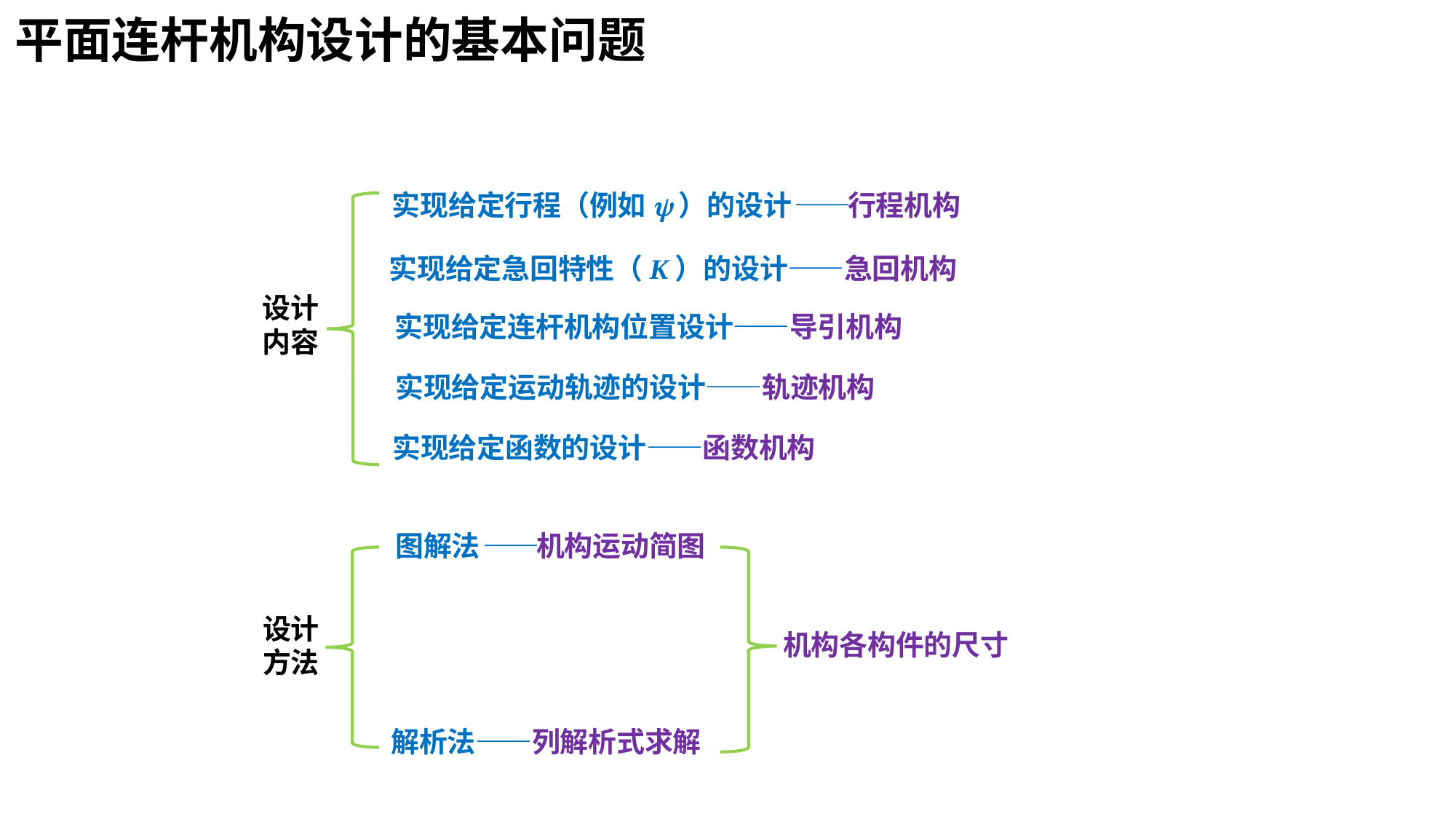

平面连杆机构设计的基本问题
实现给定行程（例如ψ）的设计——行程机构

实现给定急回特性（K）的设计——急回机构
设计内容
实现给定连杆机构位置设计——导引机构
实现给定运动轨迹的设计——轨迹机构
实现给定函数的设计——函数机构
图解法——机构运动简图

设计方法
机构各构件的尺寸
解析法——列解析式求解